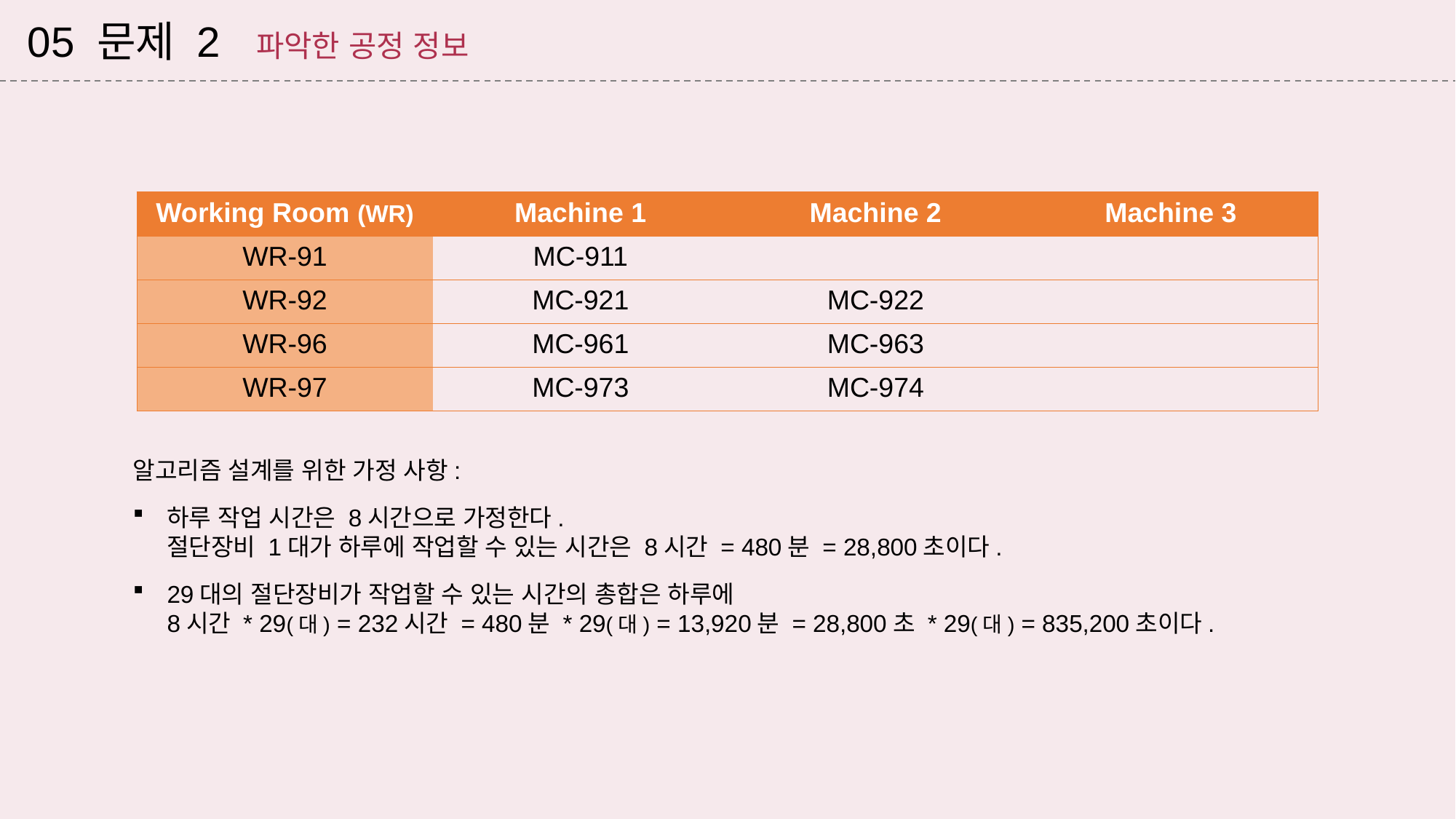

05 문제 2   파악한 공정 정보
| Working Room (WR) | Machine 1 | Machine 2 | Machine 3 |
| --- | --- | --- | --- |
| WR-91 | MC-911 |  |  |
| WR-92 | MC-921 | MC-922 |  |
| WR-96 | MC-961 | MC-963 |  |
| WR-97 | MC-973 | MC-974 |  |
알고리즘 설계를 위한 가정 사항:
하루 작업 시간은 8시간으로 가정한다.
절단장비 1대가 하루에 작업할 수 있는 시간은 8시간 = 480분 = 28,800초이다.
29대의 절단장비가 작업할 수 있는 시간의 총합은 하루에
8시간 * 29(대) = 232시간 = 480분 * 29(대) = 13,920분 = 28,800초 * 29(대) = 835,200초이다.